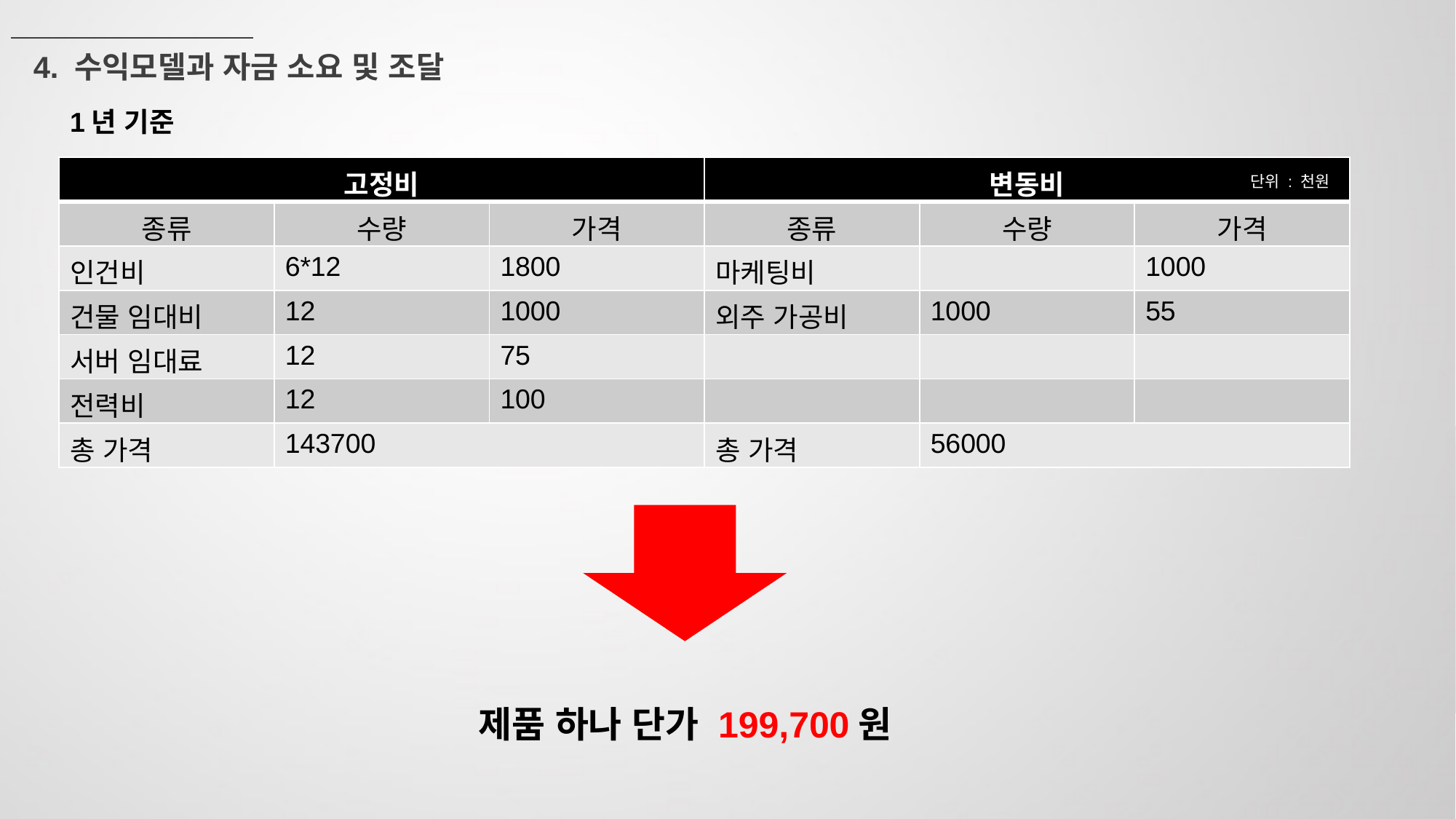

4. 수익모델과 자금 소요 및 조달
1년 기준
| 고정비 |  |  | 변동비 |  |  |
| --- | --- | --- | --- | --- | --- |
| 종류 | 수량 | 가격 | 종류 | 수량 | 가격 |
| 인건비 | 6\*12 | 1800 | 마케팅비 |  | 1000 |
| 건물 임대비 | 12 | 1000 | 외주 가공비 | 1000 | 55 |
| 서버 임대료 | 12 | 75 |  |  |  |
| 전력비 | 12 | 100 |  |  |  |
| 총 가격 | 143700 |  | 총 가격 | 56000 |  |
단위 : 천원

제품 하나 단가 199,700원